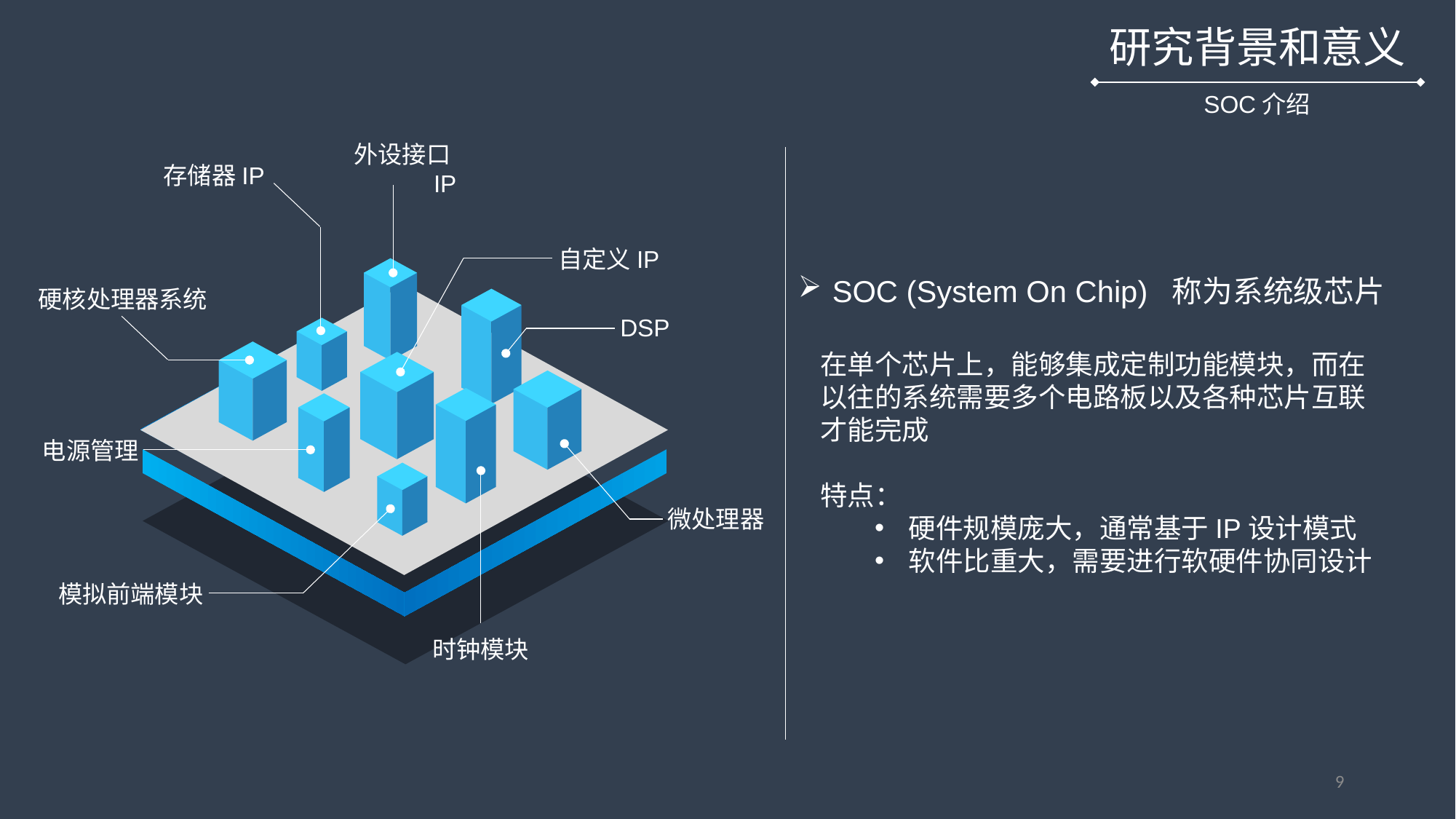

研究背景和意义
SOC介绍
外设接口IP
存储器IP
自定义IP

SOC (System On Chip)  称为系统级芯片
硬核处理器系统

Cyclone V ®  SOC FPGA

DSP

在单个芯片上，能够集成定制功能模块，而在以往的系统需要多个电路板以及各种芯片互联才能完成

特点：
硬件规模庞大，通常基于IP设计模式
软件比重大，需要进行软硬件协同设计

电源管理

微处理器
模拟前端模块
时钟模块
9